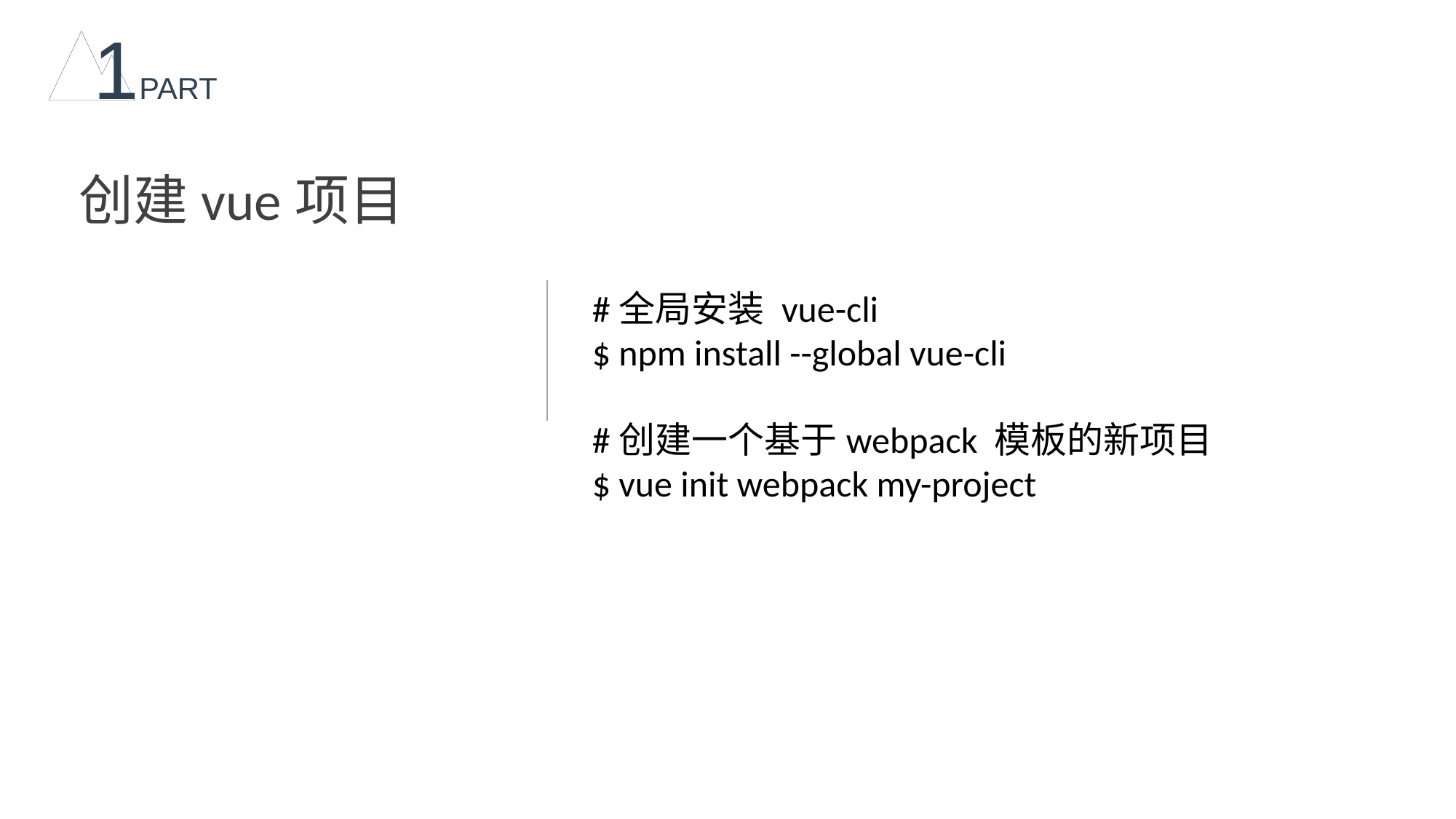

1PART

创建vue项目
#全局安装 vue-cli
$ npm install --global vue-cli

#创建一个基于webpack 模板的新项目
$ vue init webpack my-project